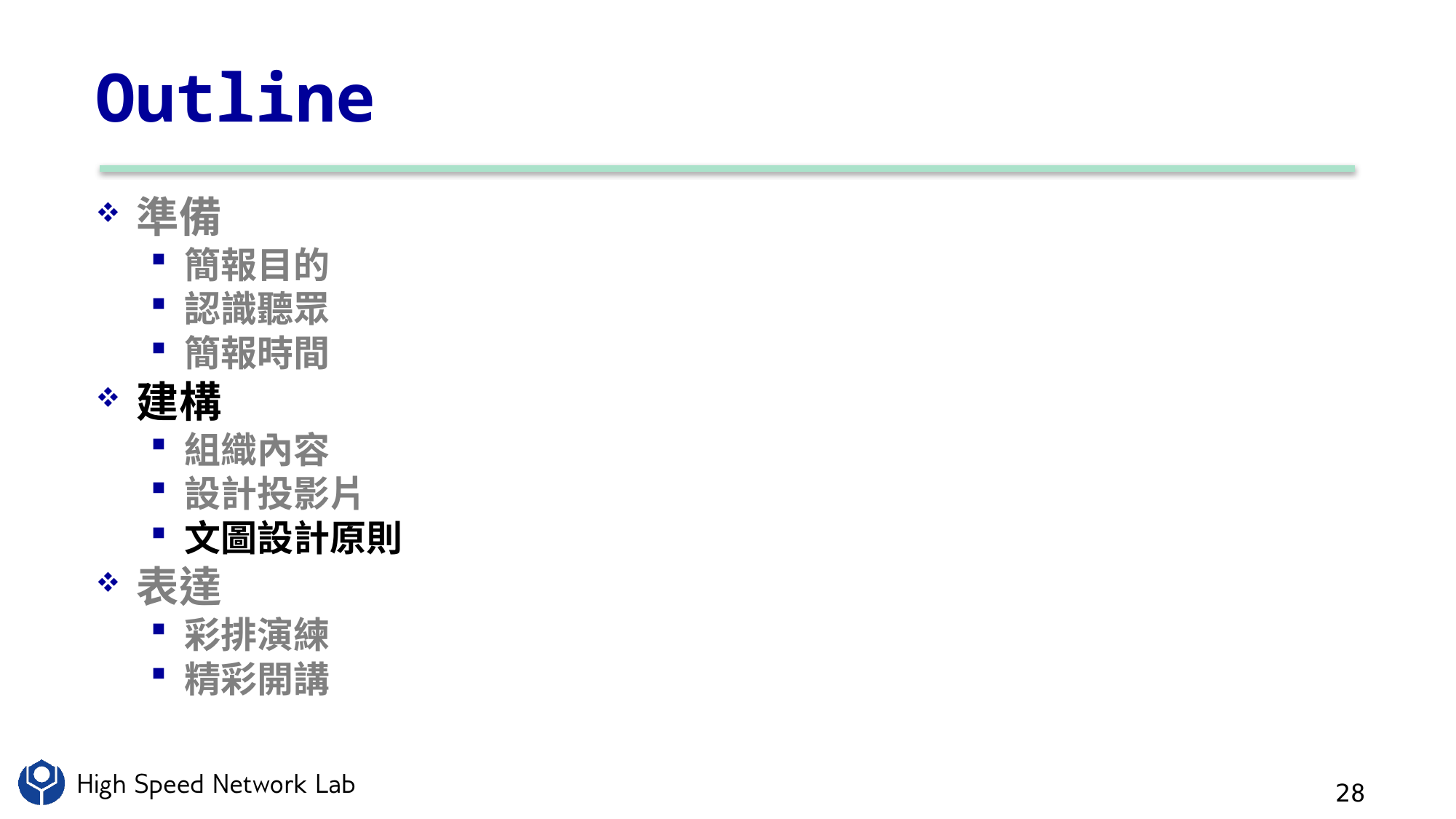

# Outline
準備
簡報目的
認識聽眾
簡報時間
建構
組織內容
設計投影片
文圖設計原則
表達
彩排演練
精彩開講
28